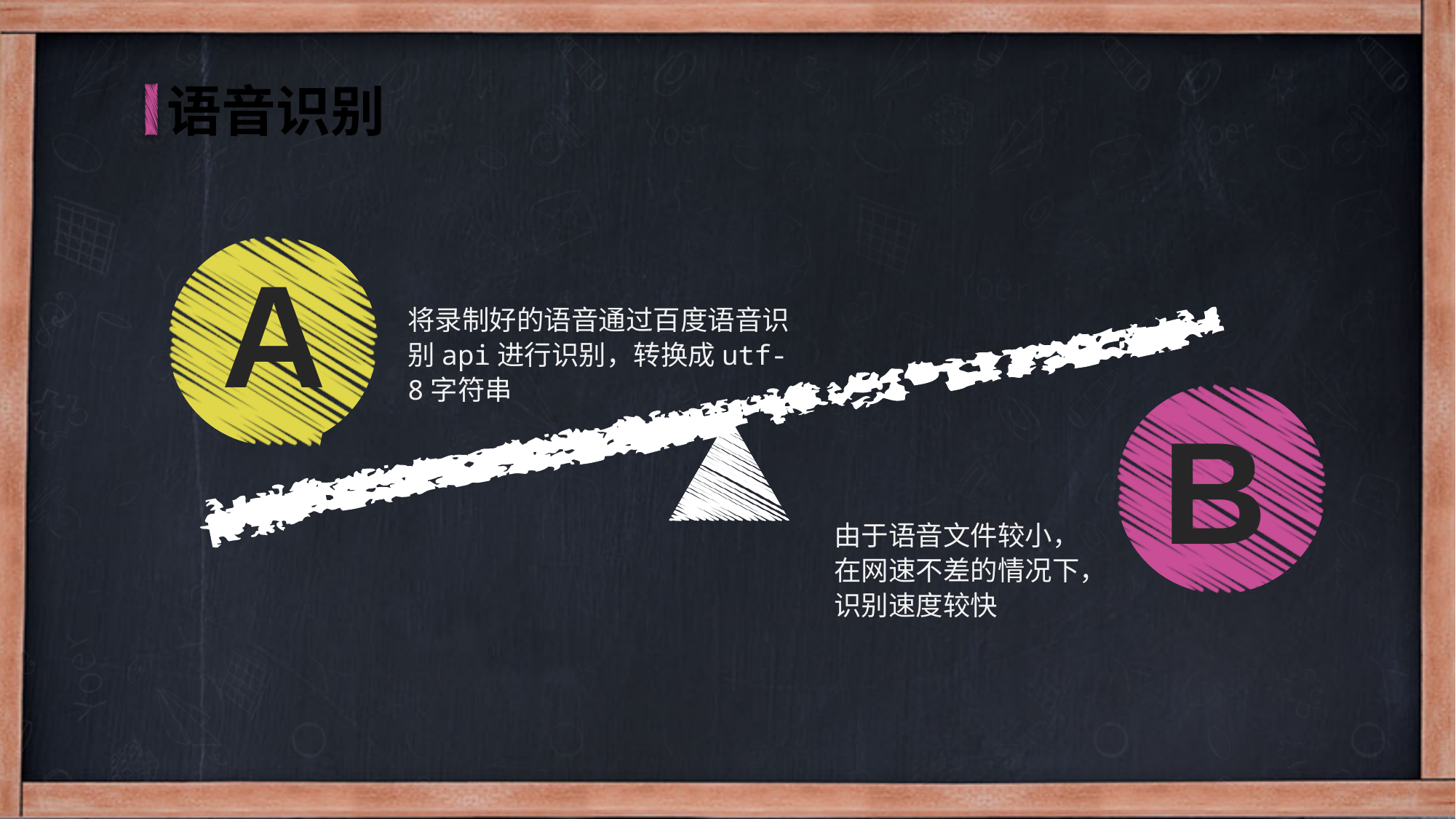

语音识别

A
将录制好的语音通过百度语音识别api进行识别，转换成utf-8字符串

B

由于语音文件较小，在网速不差的情况下，识别速度较快